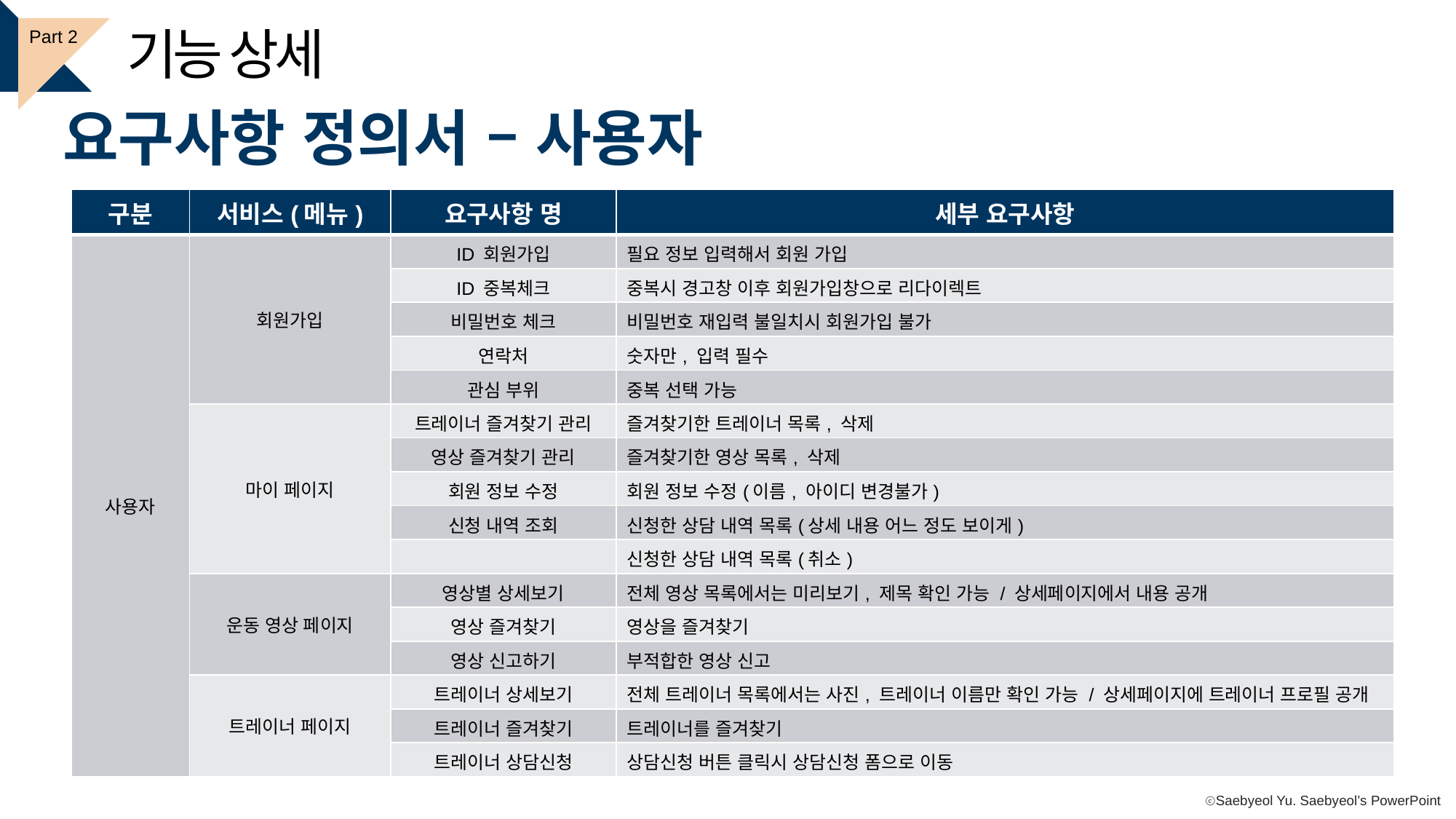

기능 상세

Part 2
요구사항 정의서 – 사용자
| 구분 | 서비스(메뉴) | 요구사항 명 | 세부 요구사항 |
| --- | --- | --- | --- |
| 사용자 | 회원가입 | ID 회원가입 | 필요 정보 입력해서 회원 가입 |
|  |  | ID 중복체크 | 중복시 경고창 이후 회원가입창으로 리다이렉트 |
|  |  | 비밀번호 체크 | 비밀번호 재입력 불일치시 회원가입 불가 |
|  |  | 연락처 | 숫자만, 입력 필수 |
|  |  | 관심 부위 | 중복 선택 가능 |
|  | 마이 페이지 | 트레이너 즐겨찾기 관리 | 즐겨찾기한 트레이너 목록, 삭제 |
|  |  | 영상 즐겨찾기 관리 | 즐겨찾기한 영상 목록, 삭제 |
|  |  | 회원 정보 수정 | 회원 정보 수정(이름, 아이디 변경불가) |
|  |  | 신청 내역 조회 | 신청한 상담 내역 목록(상세 내용 어느 정도 보이게) |
|  |  |  | 신청한 상담 내역 목록(취소) |
|  | 운동 영상 페이지 | 영상별 상세보기 | 전체 영상 목록에서는 미리보기, 제목 확인 가능 / 상세페이지에서 내용 공개 |
|  |  | 영상 즐겨찾기 | 영상을 즐겨찾기 |
|  |  | 영상 신고하기 | 부적합한 영상 신고 |
|  | 트레이너 페이지 | 트레이너 상세보기 | 전체 트레이너 목록에서는 사진, 트레이너 이름만 확인 가능 / 상세페이지에 트레이너 프로필 공개 |
|  |  | 트레이너 즐겨찾기 | 트레이너를 즐겨찾기 |
|  |  | 트레이너 상담신청 | 상담신청 버튼 클릭시 상담신청 폼으로 이동 |